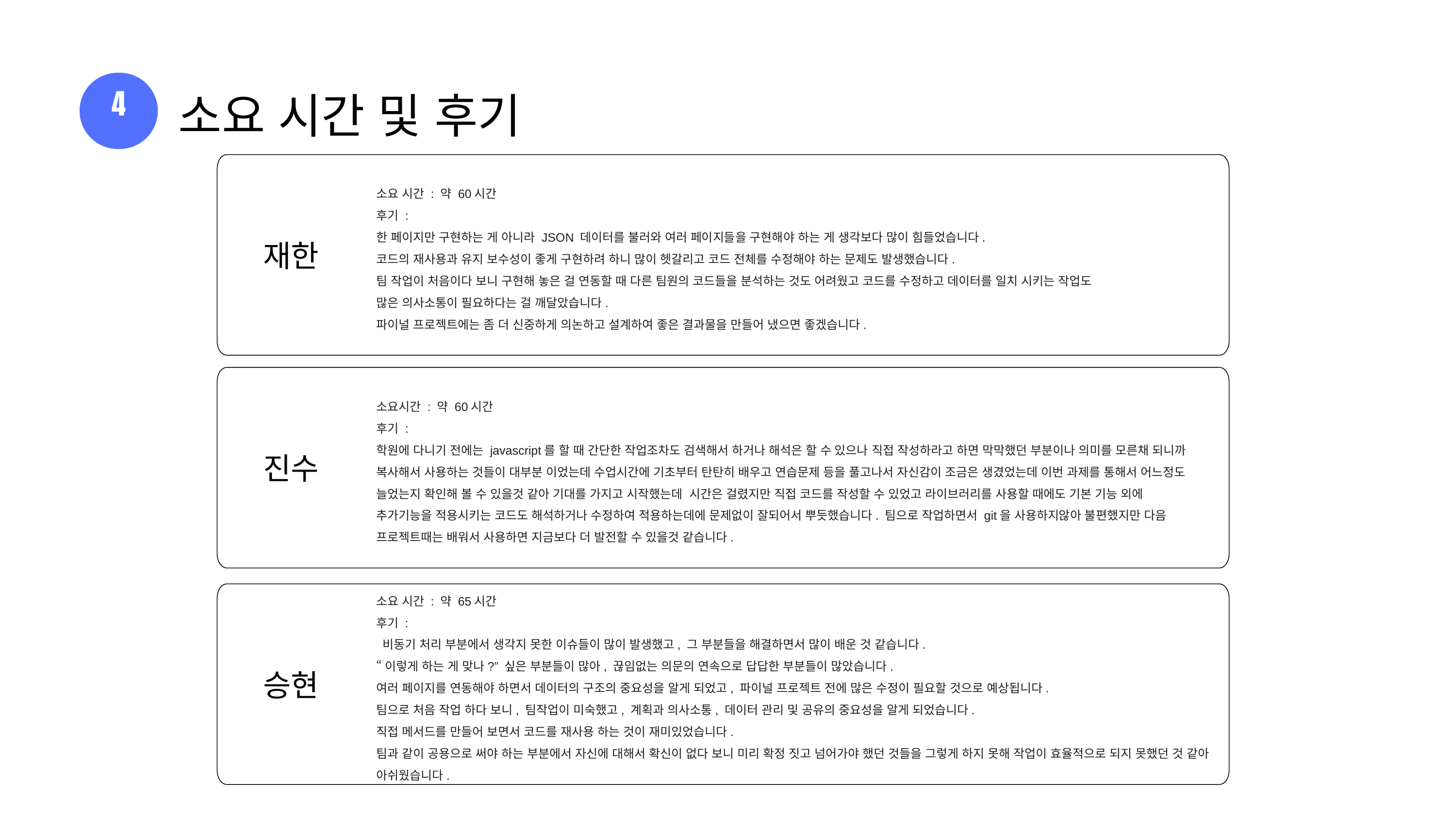

4

4
소요 시간 및 후기

소요 시간 : 약 60시간
후기 :
한 페이지만 구현하는 게 아니라 JSON 데이터를 불러와 여러 페이지들을 구현해야 하는 게 생각보다 많이 힘들었습니다.
코드의 재사용과 유지 보수성이 좋게 구현하려 하니 많이 헷갈리고 코드 전체를 수정해야 하는 문제도 발생했습니다.
팀 작업이 처음이다 보니 구현해 놓은 걸 연동할 때 다른 팀원의 코드들을 분석하는 것도 어려웠고 코드를 수정하고 데이터를 일치 시키는 작업도 많은 의사소통이 필요하다는 걸 깨달았습니다.
파이널 프로젝트에는 좀 더 신중하게 의논하고 설계하여 좋은 결과물을 만들어 냈으면 좋겠습니다.
재한

소요시간 : 약 60시간
후기 :
학원에 다니기 전에는 javascript를 할 때 간단한 작업조차도 검색해서 하거나 해석은 할 수 있으나 직접 작성하라고 하면 막막했던 부분이나 의미를 모른채 되니까 복사해서 사용하는 것들이 대부분 이었는데 수업시간에 기초부터 탄탄히 배우고 연습문제 등을 풀고나서 자신감이 조금은 생겼었는데 이번 과제를 통해서 어느정도 늘었는지 확인해 볼 수 있을것 같아 기대를 가지고 시작했는데  시간은 걸렸지만 직접 코드를 작성할 수 있었고 라이브러리를 사용할 때에도 기본 기능 외에 추가기능을 적용시키는 코드도 해석하거나 수정하여 적용하는데에 문제없이 잘되어서 뿌듯했습니다. 팀으로 작업하면서 git을 사용하지않아 불편했지만 다음 프로젝트때는 배워서 사용하면 지금보다 더 발전할 수 있을것 같습니다.
진수

소요 시간 : 약 65시간
후기 :
 비동기 처리 부분에서 생각지 못한 이슈들이 많이 발생했고, 그 부분들을 해결하면서 많이 배운 것 같습니다.
“이렇게 하는 게 맞나?” 싶은 부분들이 많아, 끊임없는 의문의 연속으로 답답한 부분들이 많았습니다.
여러 페이지를 연동해야 하면서 데이터의 구조의 중요성을 알게 되었고, 파이널 프로젝트 전에 많은 수정이 필요할 것으로 예상됩니다.
팀으로 처음 작업 하다 보니, 팀작업이 미숙했고, 계획과 의사소통, 데이터 관리 및 공유의 중요성을 알게 되었습니다.
직접 메서드를 만들어 보면서 코드를 재사용 하는 것이 재미있었습니다.
팀과 같이 공용으로 써야 하는 부분에서 자신에 대해서 확신이 없다 보니 미리 확정 짓고 넘어가야 했던 것들을 그렇게 하지 못해 작업이 효율적으로 되지 못했던 것 같아 아쉬웠습니다.
승현